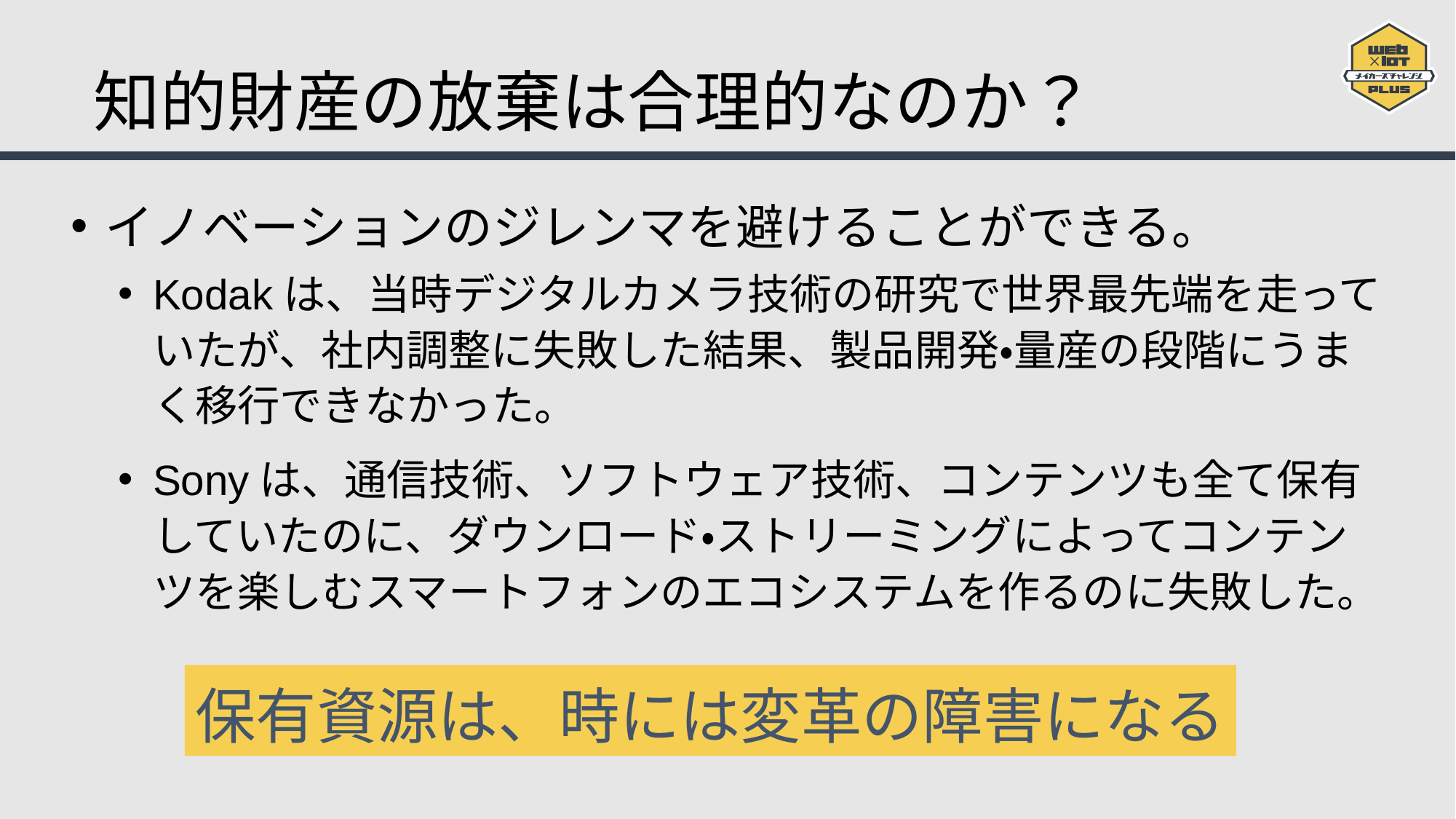

# 知的財産の放棄は合理的なのか？
イノベーションのジレンマを避けることができる。
Kodakは、当時デジタルカメラ技術の研究で世界最先端を走っていたが、社内調整に失敗した結果、製品開発・量産の段階にうまく移行できなかった。
Sonyは、通信技術、ソフトウェア技術、コンテンツも全て保有していたのに、ダウンロード・ストリーミングによってコンテンツを楽しむスマートフォンのエコシステムを作るのに失敗した。
保有資源は、時には変革の障害になる